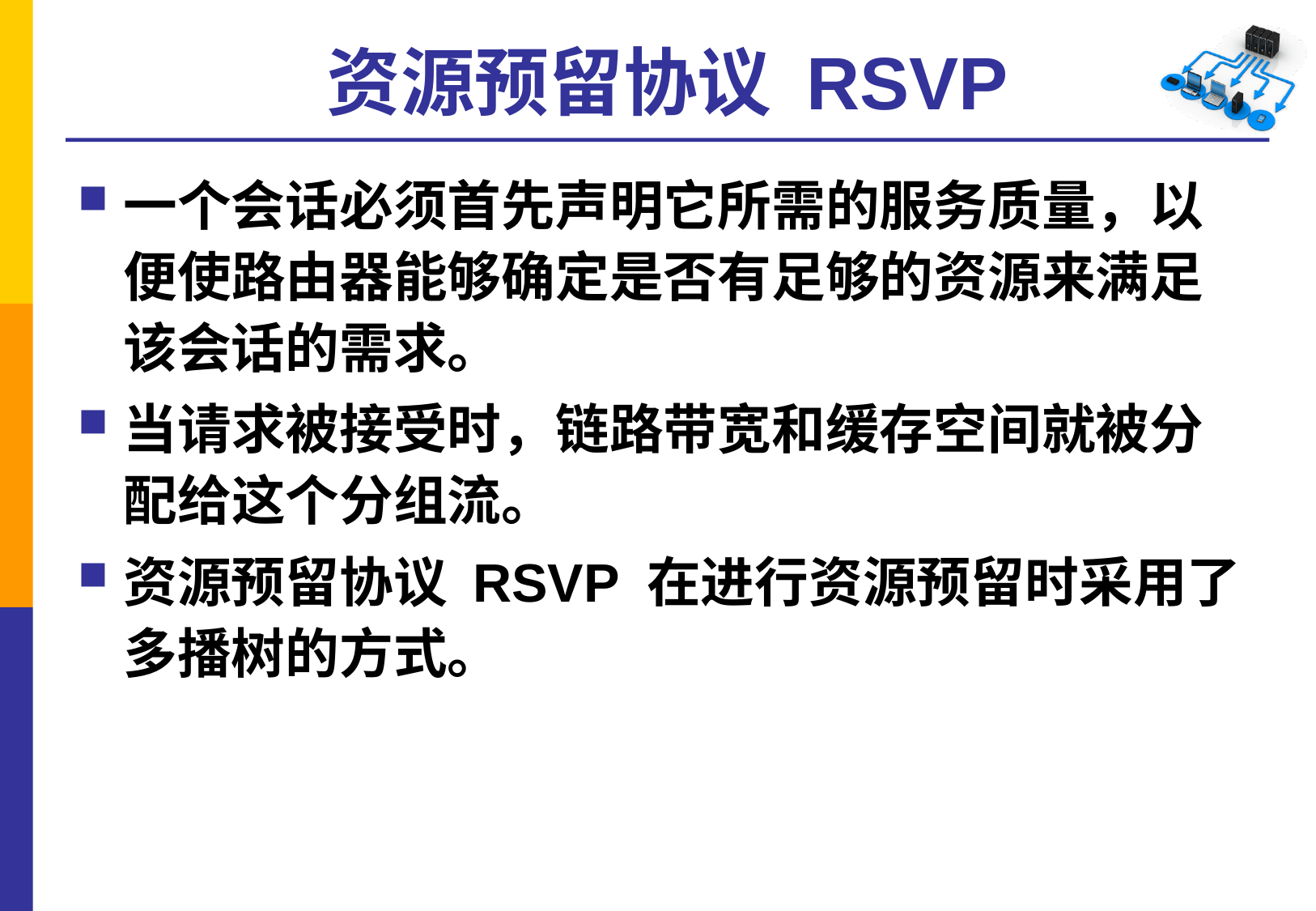

# 资源预留协议 RSVP
一个会话必须首先声明它所需的服务质量，以便使路由器能够确定是否有足够的资源来满足该会话的需求。
当请求被接受时，链路带宽和缓存空间就被分配给这个分组流。
资源预留协议 RSVP 在进行资源预留时采用了多播树的方式。